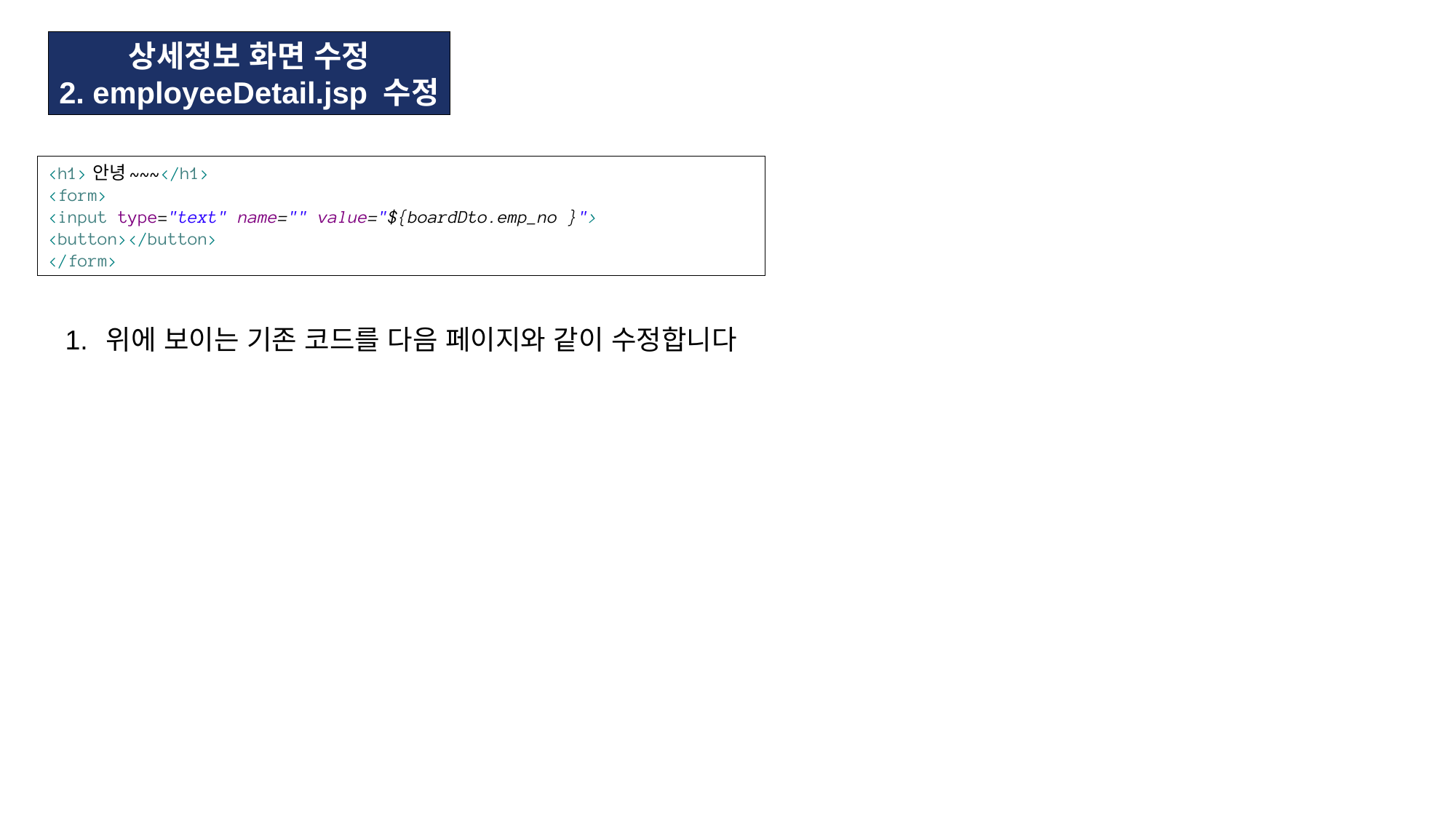

상세정보 화면 수정
2. employeeDetail.jsp 수정
<h1>안녕~~~</h1>
<form>
<input type="text" name="" value="${boardDto.emp_no }">
<button></button>
</form>
위에 보이는 기존 코드를 다음 페이지와 같이 수정합니다